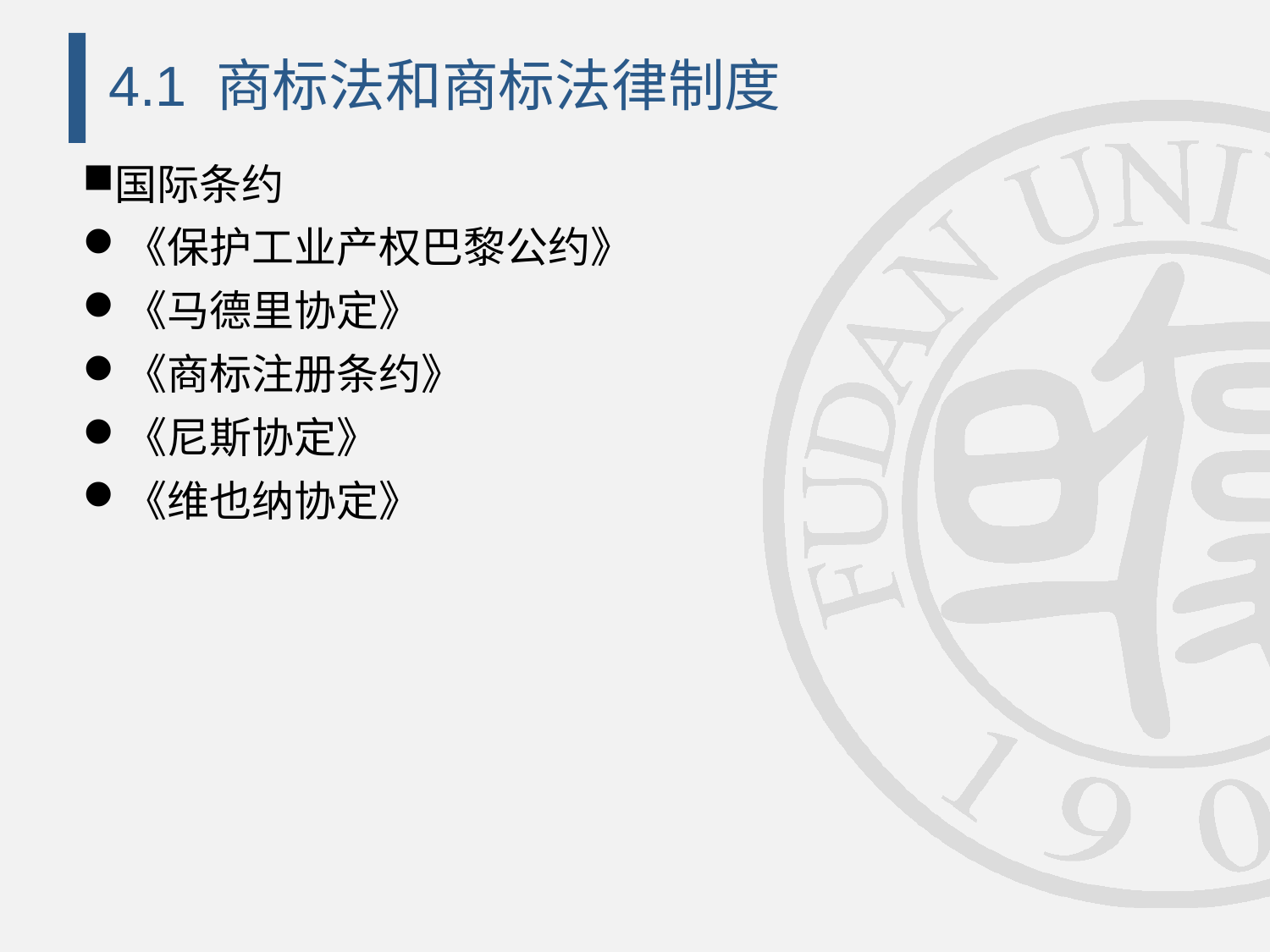

# 4.1 商标法和商标法律制度
国际条约
《保护工业产权巴黎公约》
《马德里协定》
《商标注册条约》
《尼斯协定》
《维也纳协定》